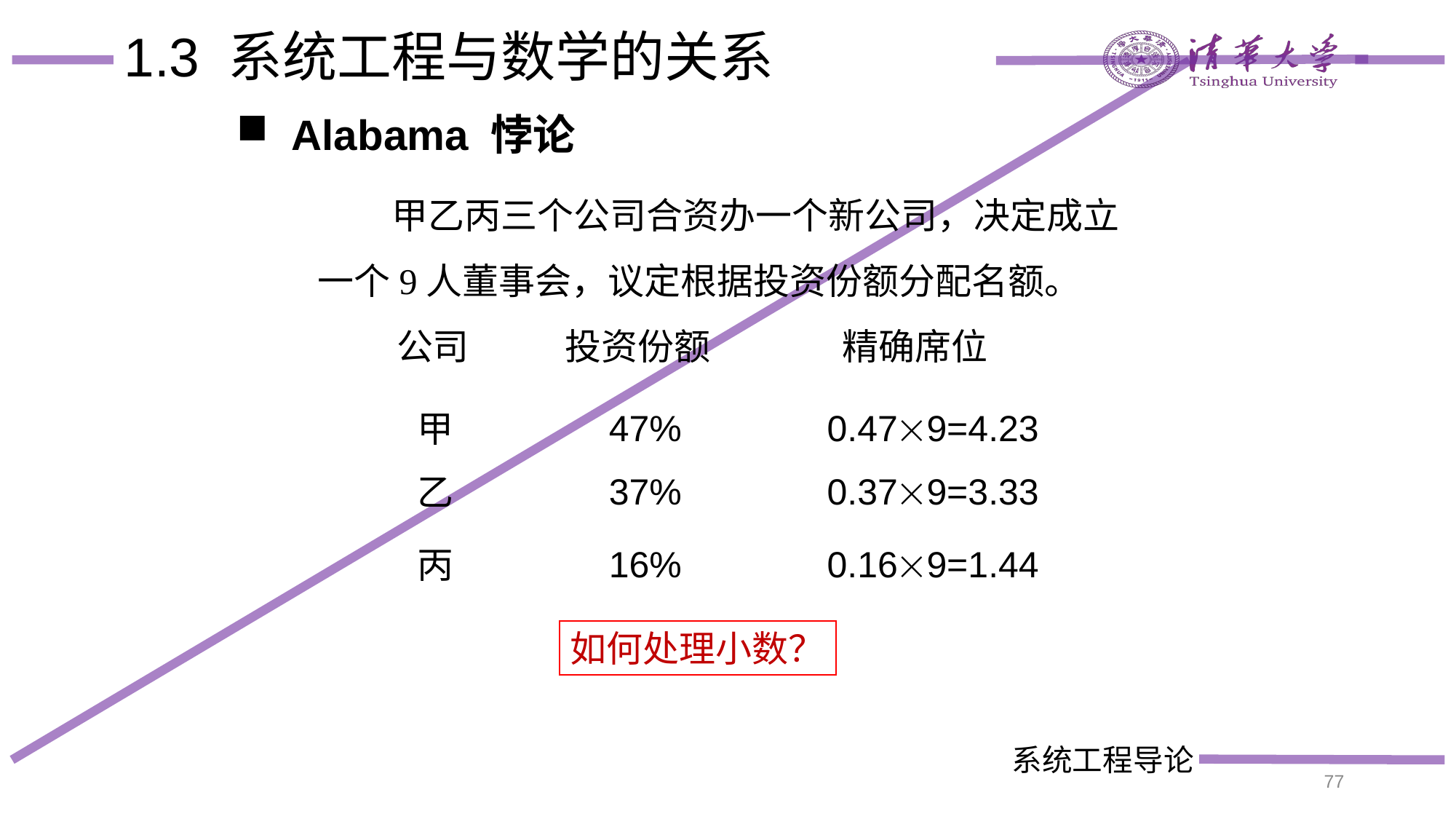

# 1.3 系统工程与数学的关系
Alabama 悖论
        甲乙丙三个公司合资办一个新公司，决定成立一个9人董事会，议定根据投资份额分配名额。
公司
投资份额
精确席位
47%
0.47×9=4.23
甲
37%
0.37×9=3.33
乙
16%
0.16×9=1.44
丙
如何处理小数？
77